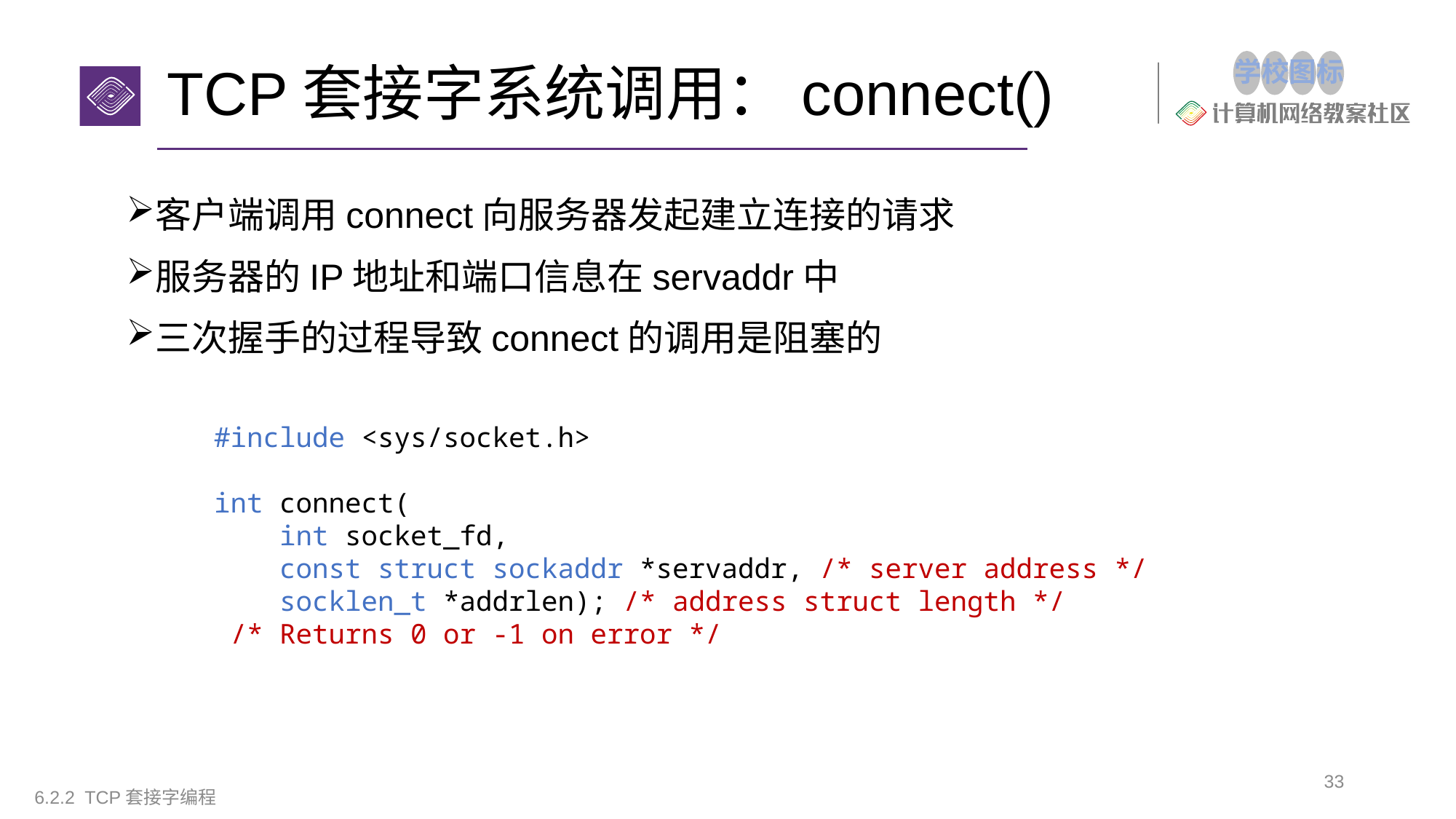

# TCP套接字系统调用：connect()
客户端调用connect向服务器发起建立连接的请求
服务器的IP地址和端口信息在servaddr中
三次握手的过程导致connect的调用是阻塞的
#include <sys/socket.h>
int connect(
    int socket_fd,
    const struct sockaddr *servaddr, /* server address */
    socklen_t *addrlen); /* address struct length */
 /* Returns 0 or -1 on error */
33
6.2.2  TCP套接字编程